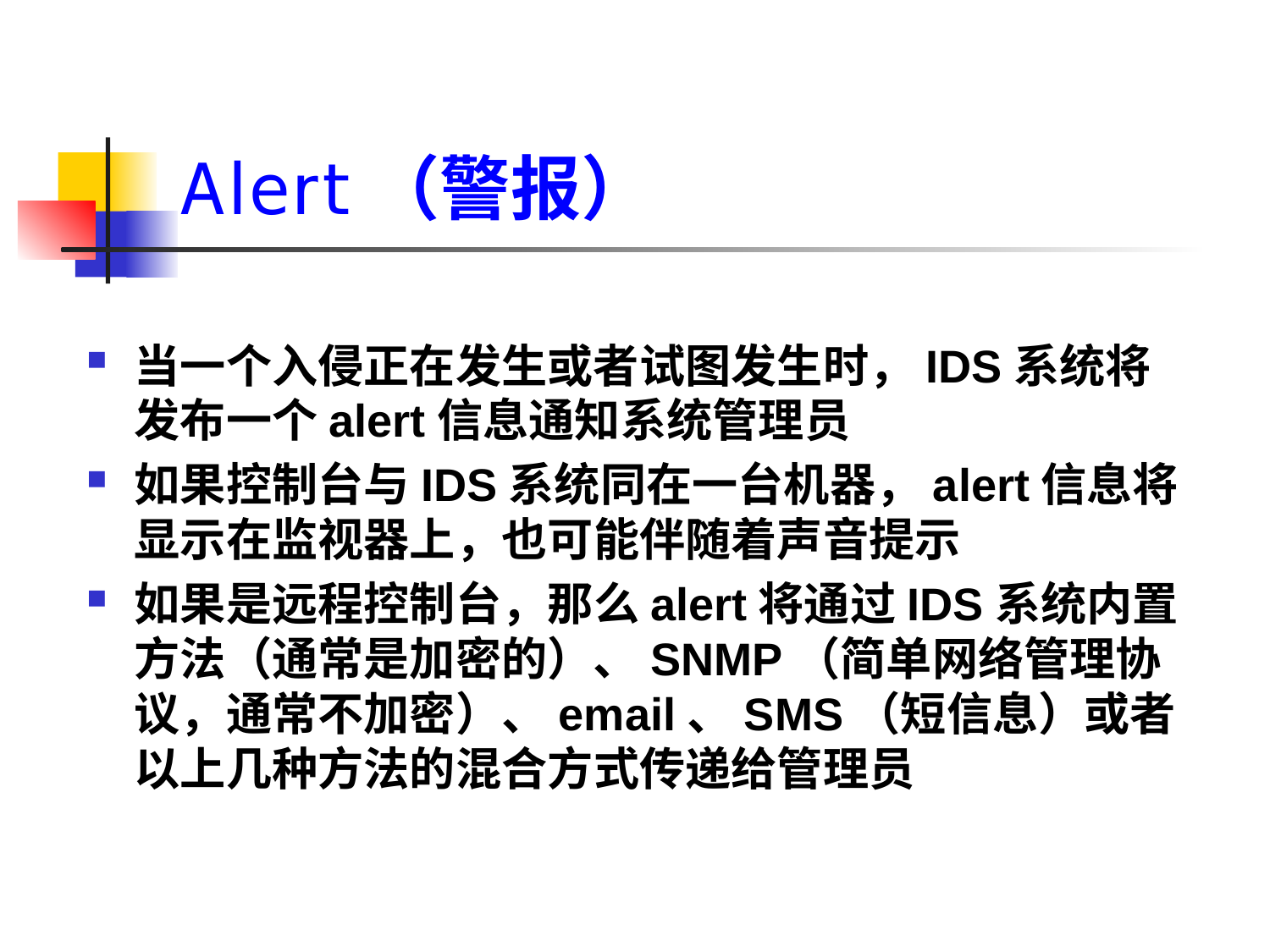

Alert（警报）

当一个入侵正在发生或者试图发生时，IDS系统将发布一个alert信息通知系统管理员
如果控制台与IDS系统同在一台机器，alert信息将显示在监视器上，也可能伴随着声音提示
如果是远程控制台，那么alert将通过IDS系统内置方法（通常是加密的）、SNMP（简单网络管理协议，通常不加密）、email、SMS（短信息）或者以上几种方法的混合方式传递给管理员